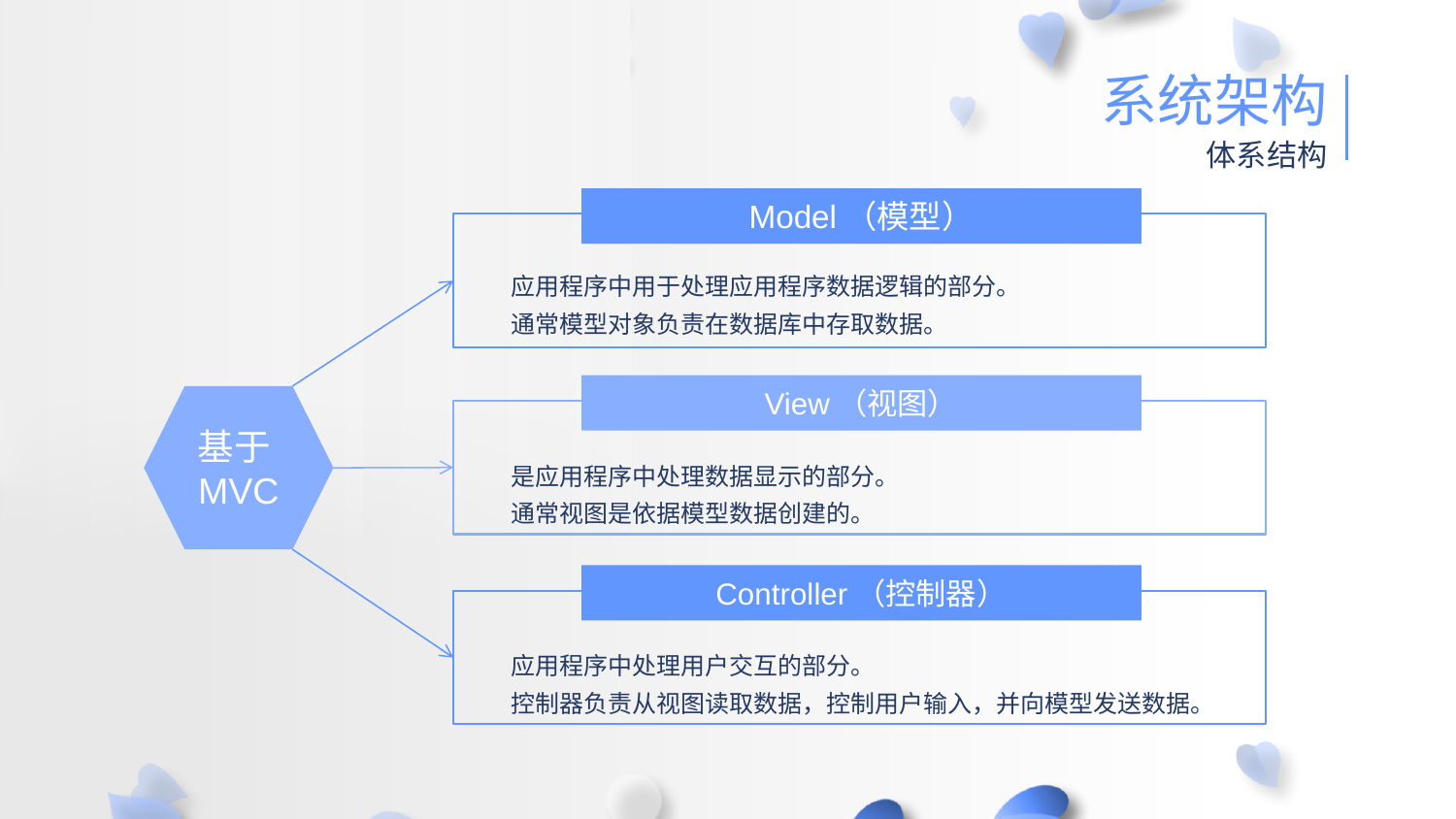

系统架构
体系结构
Model（模型）

应用程序中用于处理应用程序数据逻辑的部分。
通常模型对象负责在数据库中存取数据。
View（视图）
基于MVC

是应用程序中处理数据显示的部分。
通常视图是依据模型数据创建的。
Controller（控制器）

应用程序中处理用户交互的部分。
控制器负责从视图读取数据，控制用户输入，并向模型发送数据。